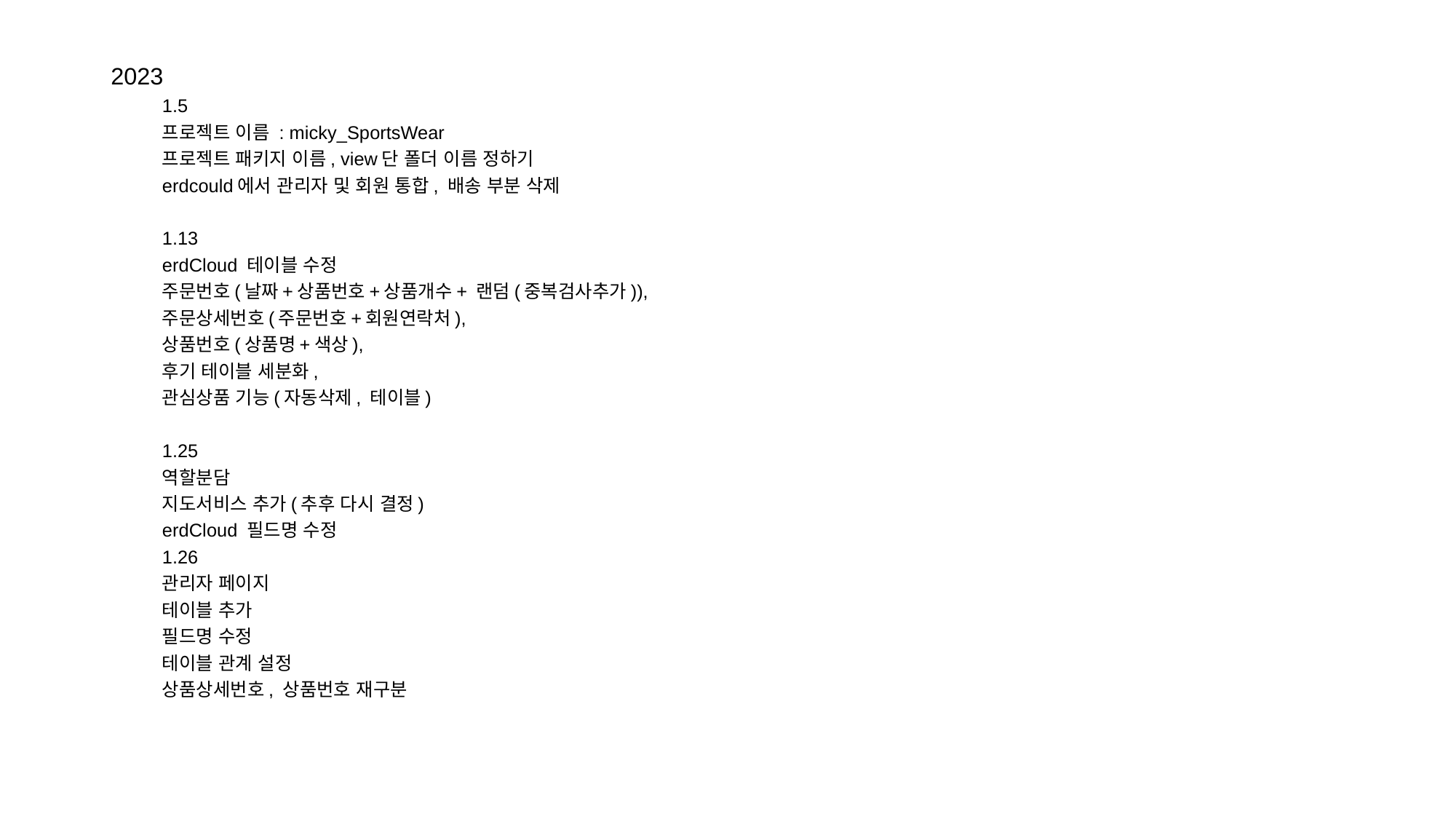

2023
1.5
	프로젝트 이름 : micky_SportsWear
	프로젝트 패키지 이름, view단 폴더 이름 정하기
	erdcould에서 관리자 및 회원 통합, 배송 부분 삭제

1.13
	erdCloud 테이블 수정
	주문번호(날짜+상품번호+상품개수+ 랜덤(중복검사추가)),
	주문상세번호(주문번호+회원연락처),
	상품번호(상품명+색상),
	후기 테이블 세분화,
	관심상품 기능(자동삭제, 테이블)

1.25
	역할분담
	지도서비스 추가(추후 다시 결정)
	erdCloud 필드명 수정
1.26
	관리자 페이지
	테이블 추가
	필드명 수정
	테이블 관계 설정
	상품상세번호, 상품번호 재구분